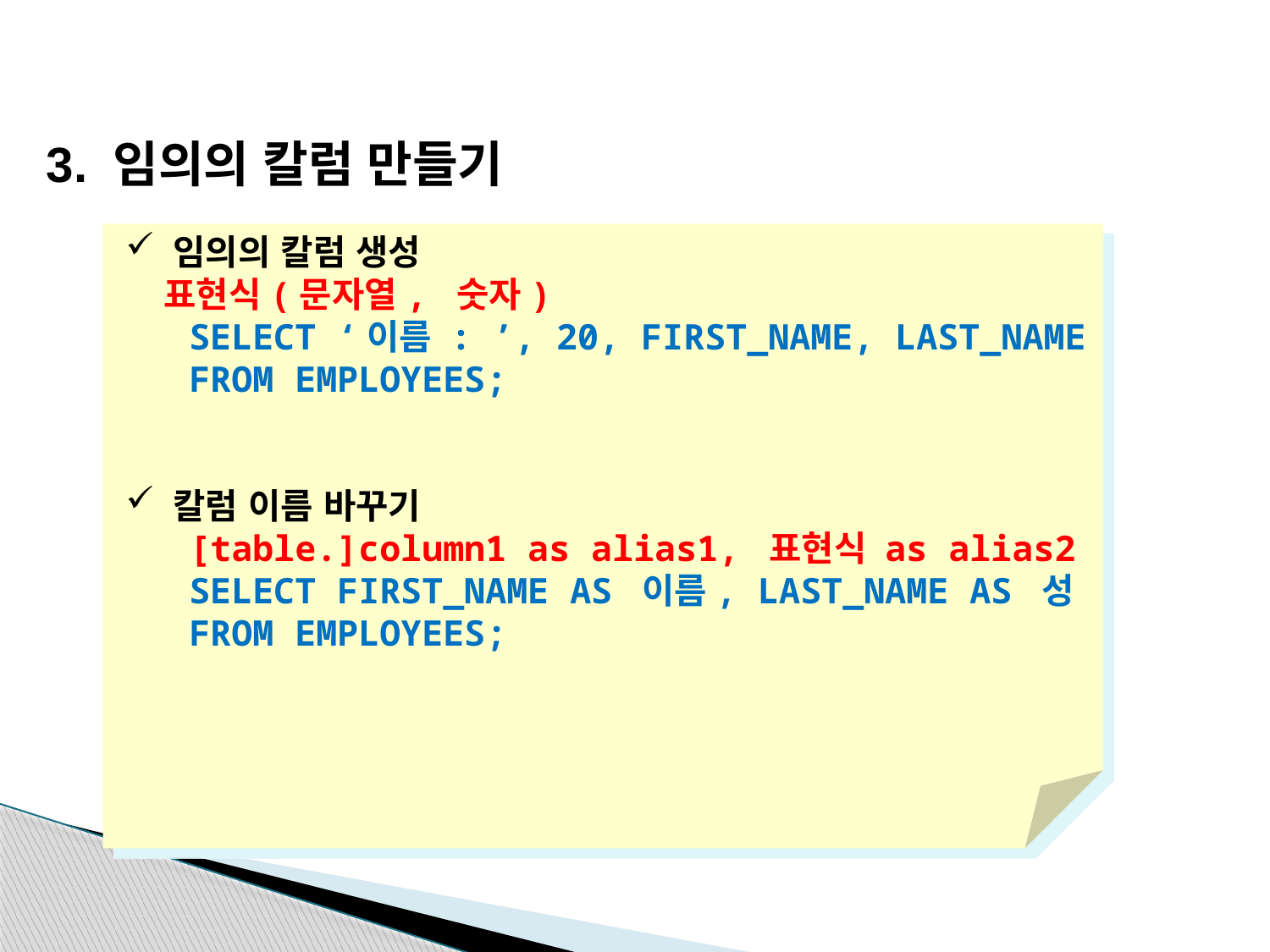

3. 임의의 칼럼 만들기
임의의 칼럼 생성
   표현식(문자열, 숫자)
   SELECT ‘이름 : ’, 20, FIRST_NAME, LAST_NAME
   FROM EMPLOYEES;

칼럼 이름 바꾸기
   [table.]column1 as alias1, 표현식 as alias2
   SELECT FIRST_NAME AS 이름, LAST_NAME AS 성
   FROM EMPLOYEES;